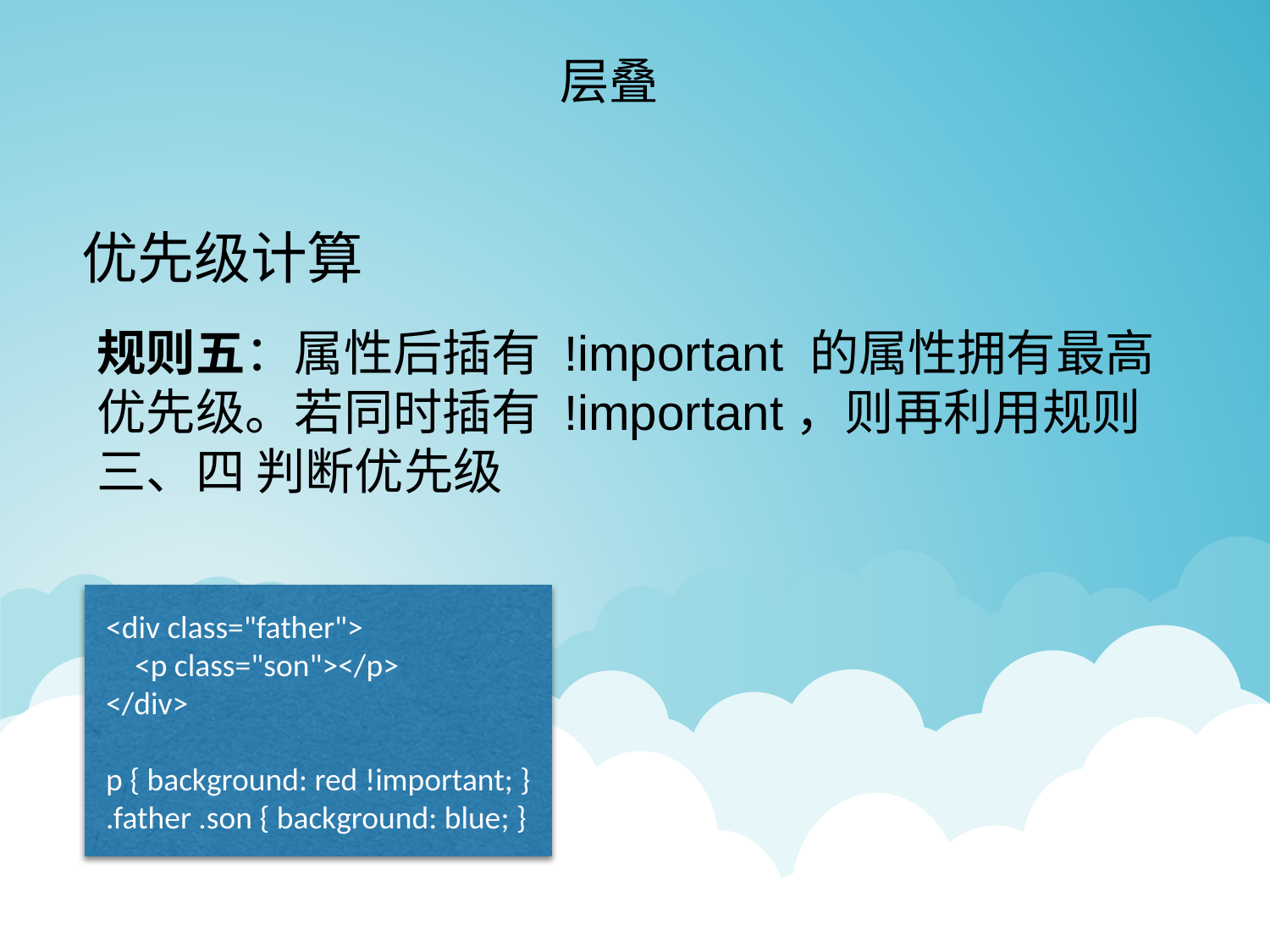

层叠
优先级计算
规则五：属性后插有 !important 的属性拥有最高优先级。若同时插有 !important，则再利用规则 三、四 判断优先级
<div class="father">
    <p class="son"></p>
</div>

p { background: red !important; }
.father .son { background: blue; }